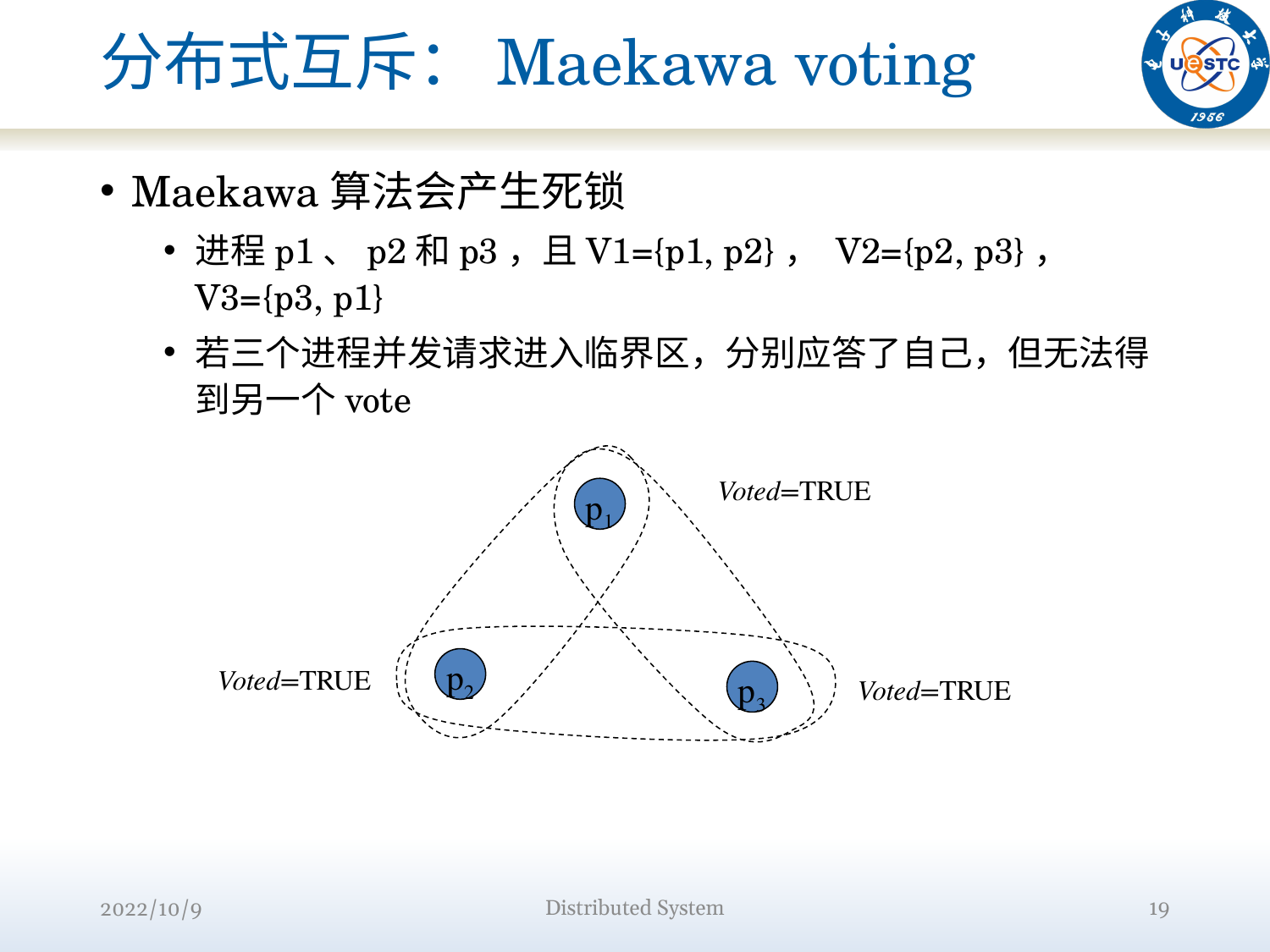

# 分布式互斥：Maekawa voting
Maekawa算法会产生死锁
进程p1、p2和p3，且V1={p1, p2}， V2={p2, p3}， V3={p3, p1}
若三个进程并发请求进入临界区，分别应答了自己，但无法得到另一个vote

Voted=TRUE

p1

p2
Voted=TRUE

p3
Voted=TRUE
2022/10/9
Distributed System
19